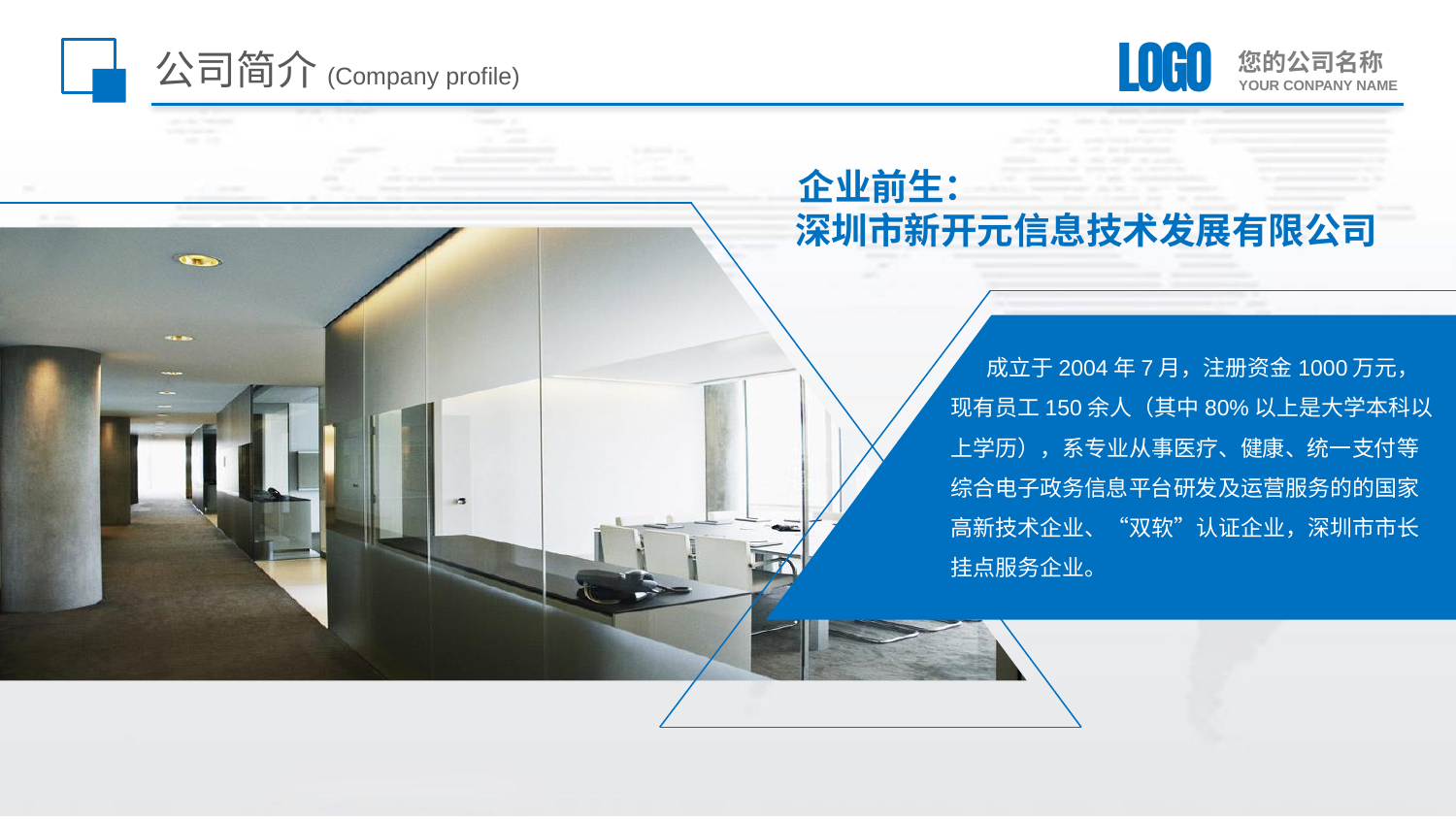

# 公司简介(Company profile)
   企业前生：
深圳市新开元信息技术发展有限公司

      成立于2004年7月，注册资金1000万元，现有员工150余人（其中80%以上是大学本科以上学历），系专业从事医疗、健康、统一支付等综合电子政务信息平台研发及运营服务的的国家高新技术企业、“双软”认证企业，深圳市市长挂点服务企业。